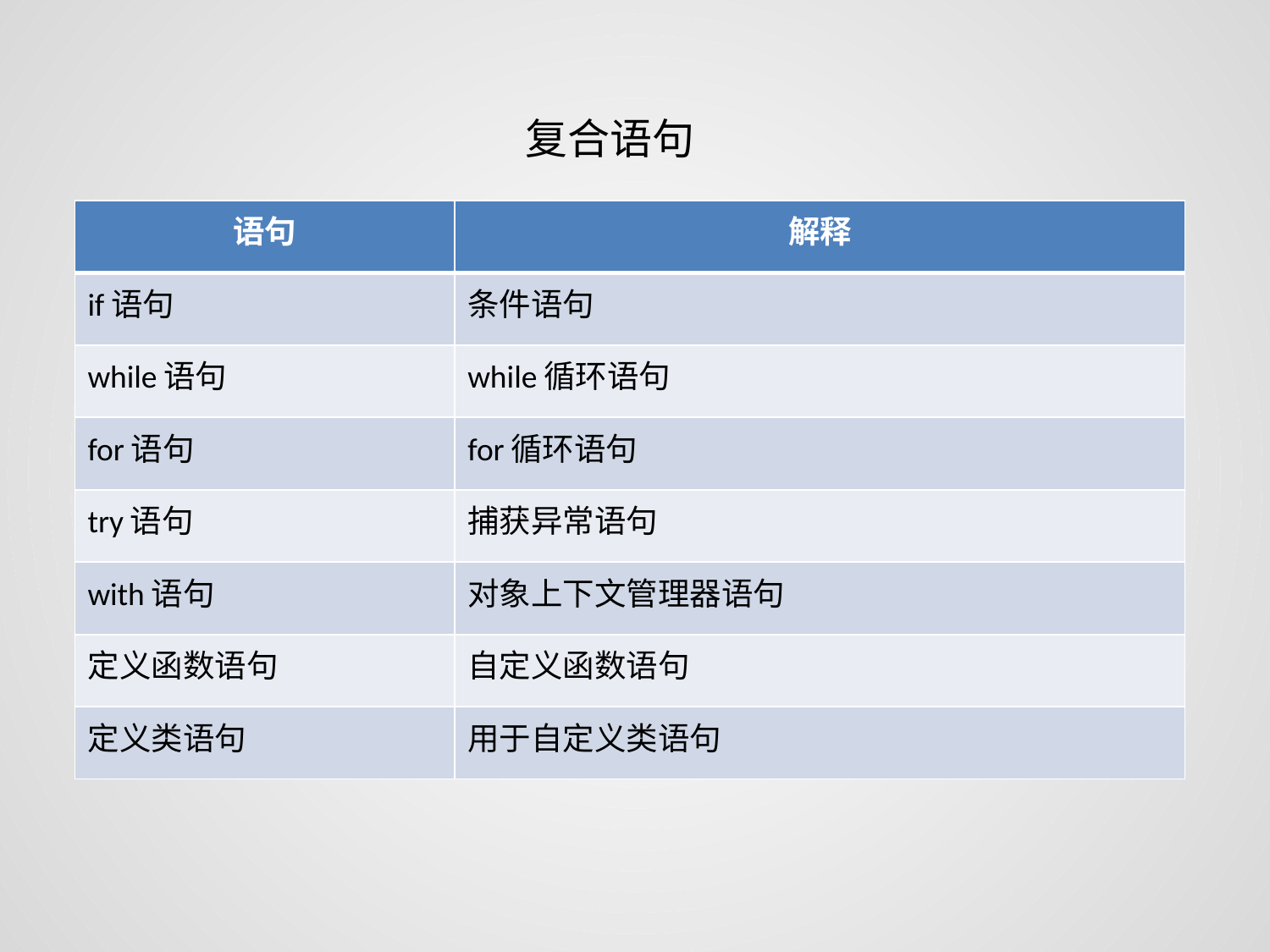

复合语句
| 语句 | 解释 |
| --- | --- |
| if语句 | 条件语句 |
| while语句 | while循环语句 |
| for语句 | for循环语句 |
| try语句 | 捕获异常语句 |
| with语句 | 对象上下文管理器语句 |
| 定义函数语句 | 自定义函数语句 |
| 定义类语句 | 用于自定义类语句 |